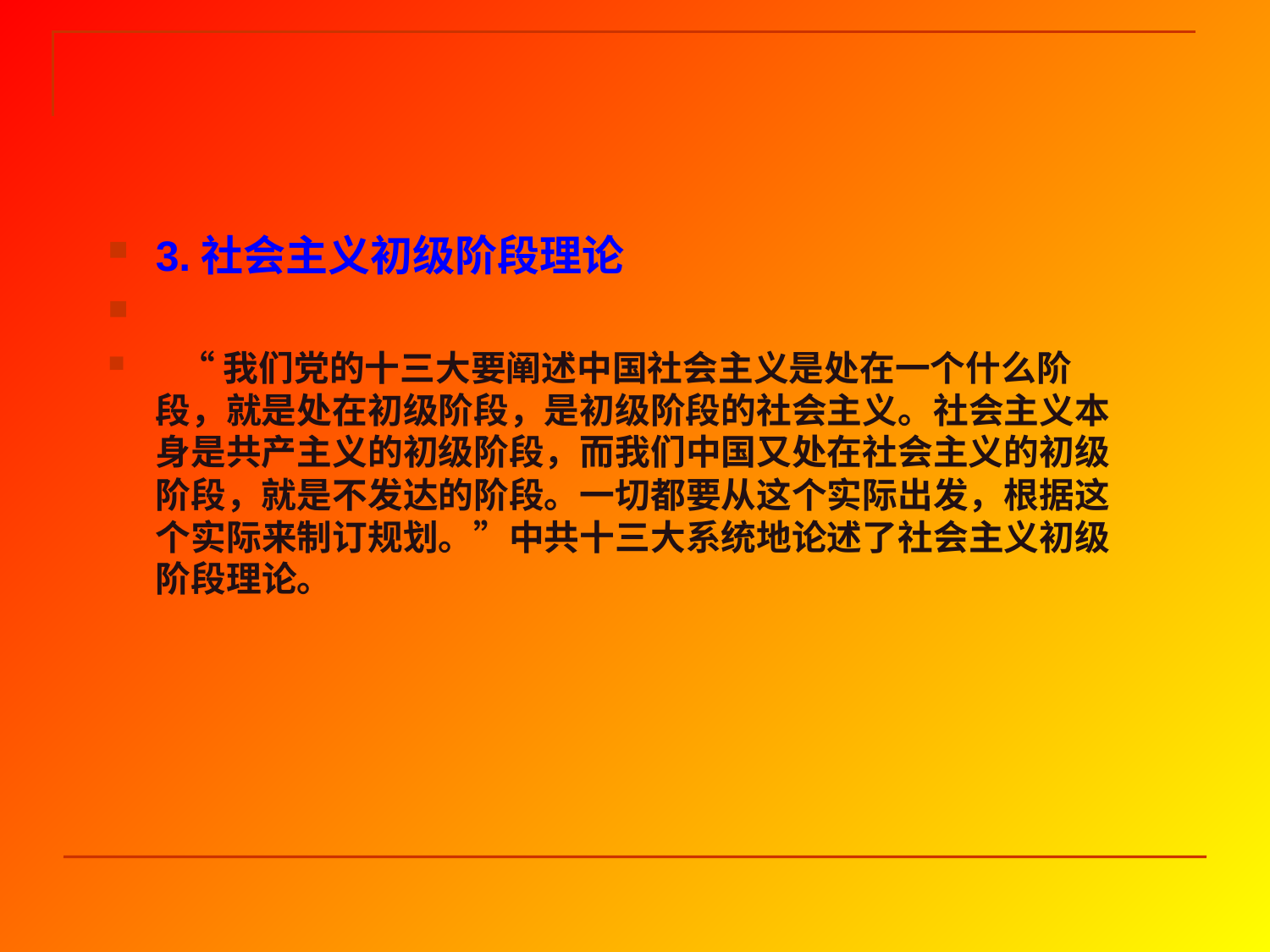

3.社会主义初级阶段理论

   “我们党的十三大要阐述中国社会主义是处在一个什么阶段，就是处在初级阶段，是初级阶段的社会主义。社会主义本身是共产主义的初级阶段，而我们中国又处在社会主义的初级阶段，就是不发达的阶段。一切都要从这个实际出发，根据这个实际来制订规划。”中共十三大系统地论述了社会主义初级阶段理论。